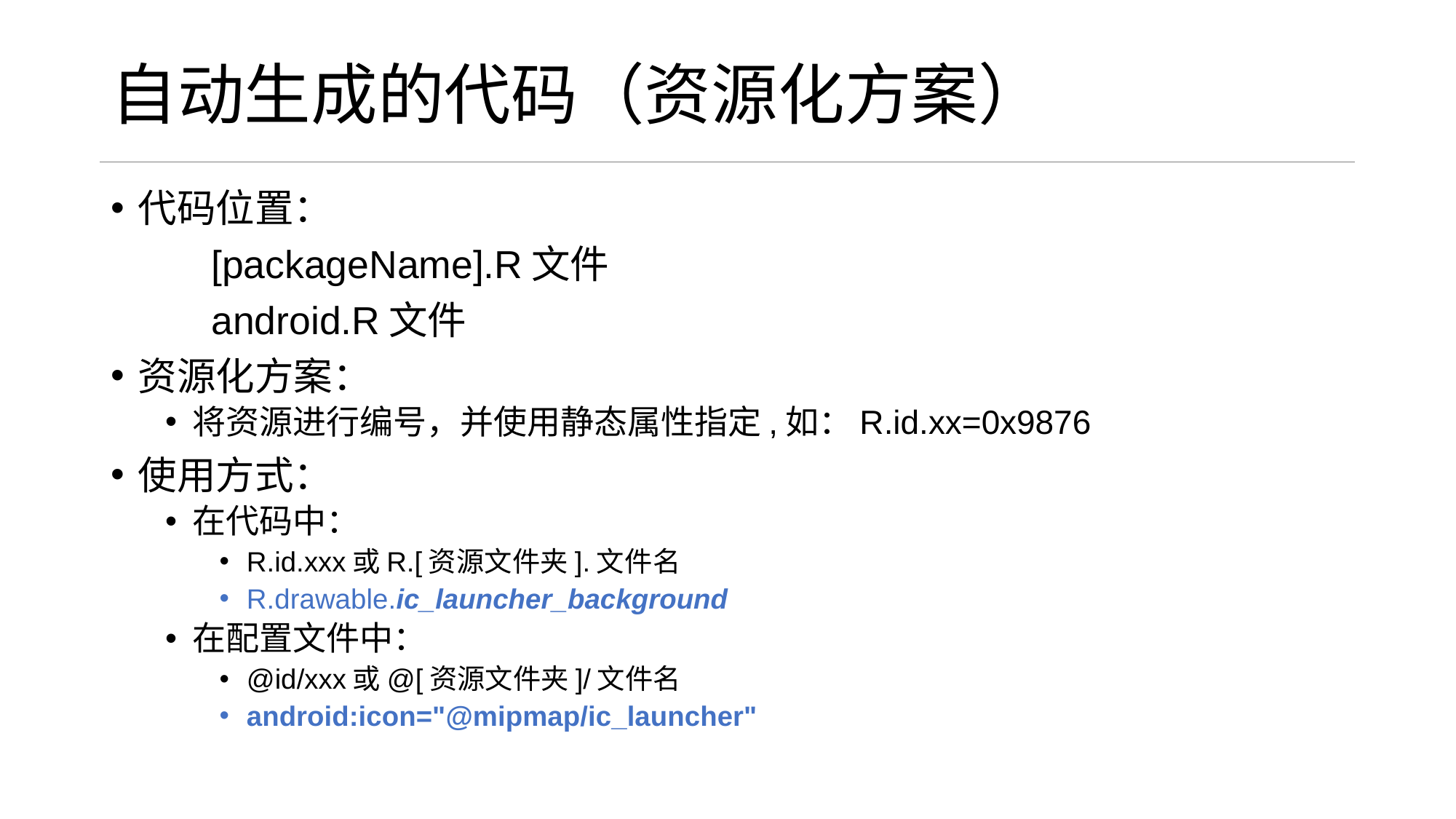

# 自动生成的代码（资源化方案）
代码位置：
	[packageName].R文件
	android.R文件
资源化方案：
将资源进行编号，并使用静态属性指定,如：R.id.xx=0x9876
使用方式：
在代码中：
R.id.xxx或R.[资源文件夹].文件名
R.drawable.ic_launcher_background
在配置文件中：
@id/xxx或@[资源文件夹]/文件名
android:icon="@mipmap/ic_launcher"